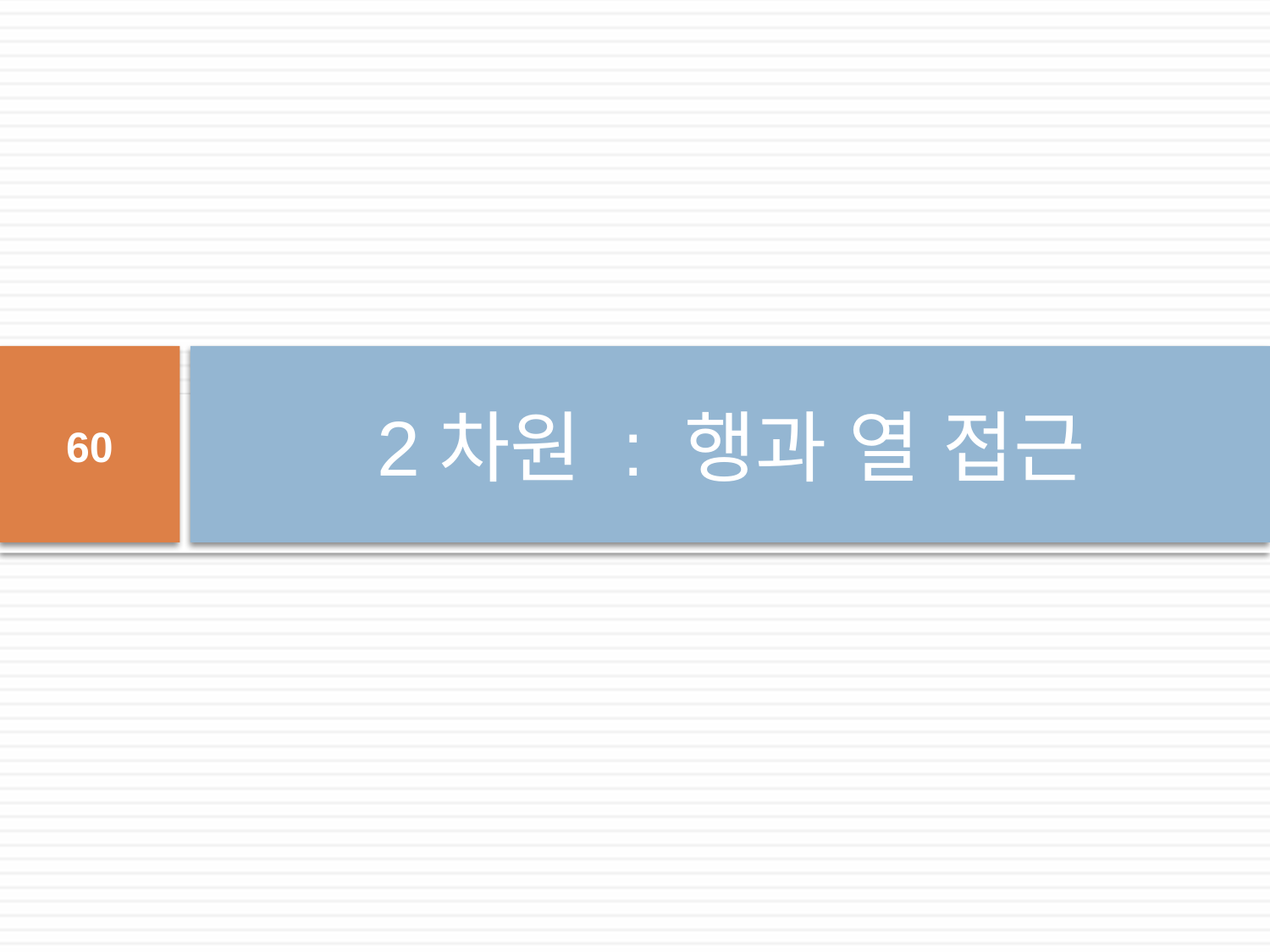

# 2차원 : 행과 열 접근
60